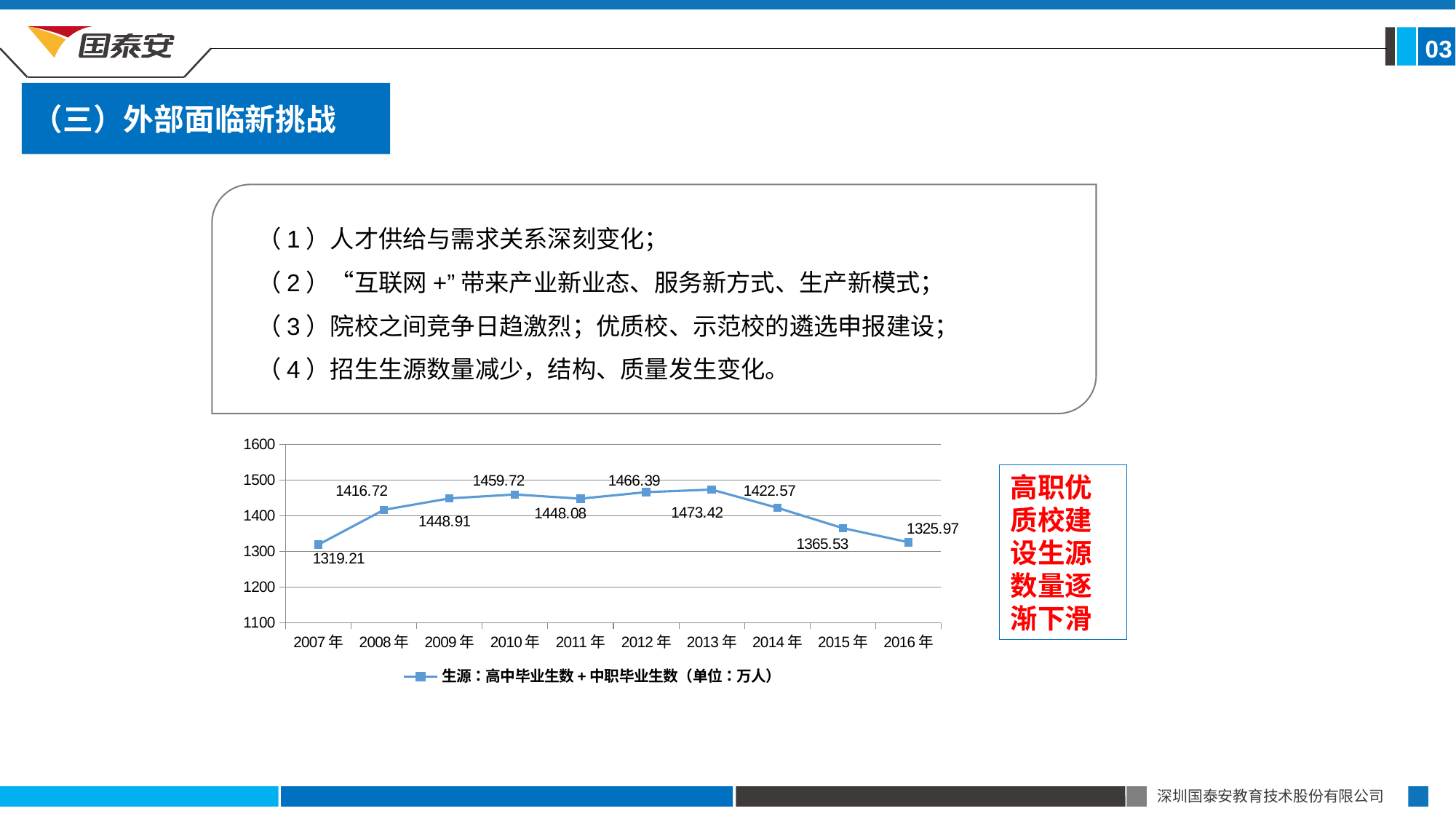

03
（三）外部面临新挑战

（1）人才供给与需求关系深刻变化；
（2）“互联网+”带来产业新业态、服务新方式、生产新模式；
（3）院校之间竞争日趋激烈；优质校、示范校的遴选申报建设；
（4）招生生源数量减少，结构、质量发生变化。

### Chart

| Category | 生源：高中毕业生数+中职毕业生数（单位：万人） |
|---|---|
| 2007年 | 1319.21 |
| 2008年 | 1416.72 |
| 2009年 | 1448.91 |
| 2010年 | 1459.72 |
| 2011年 | 1448.08 |
| 2012年 | 1466.39 |
| 2013年 | 1473.42 |
| 2014年 | 1422.57 |
| 2015年 | 1365.53 |
| 2016年 | 1325.97 |
高职优质校建设生源数量逐渐下滑